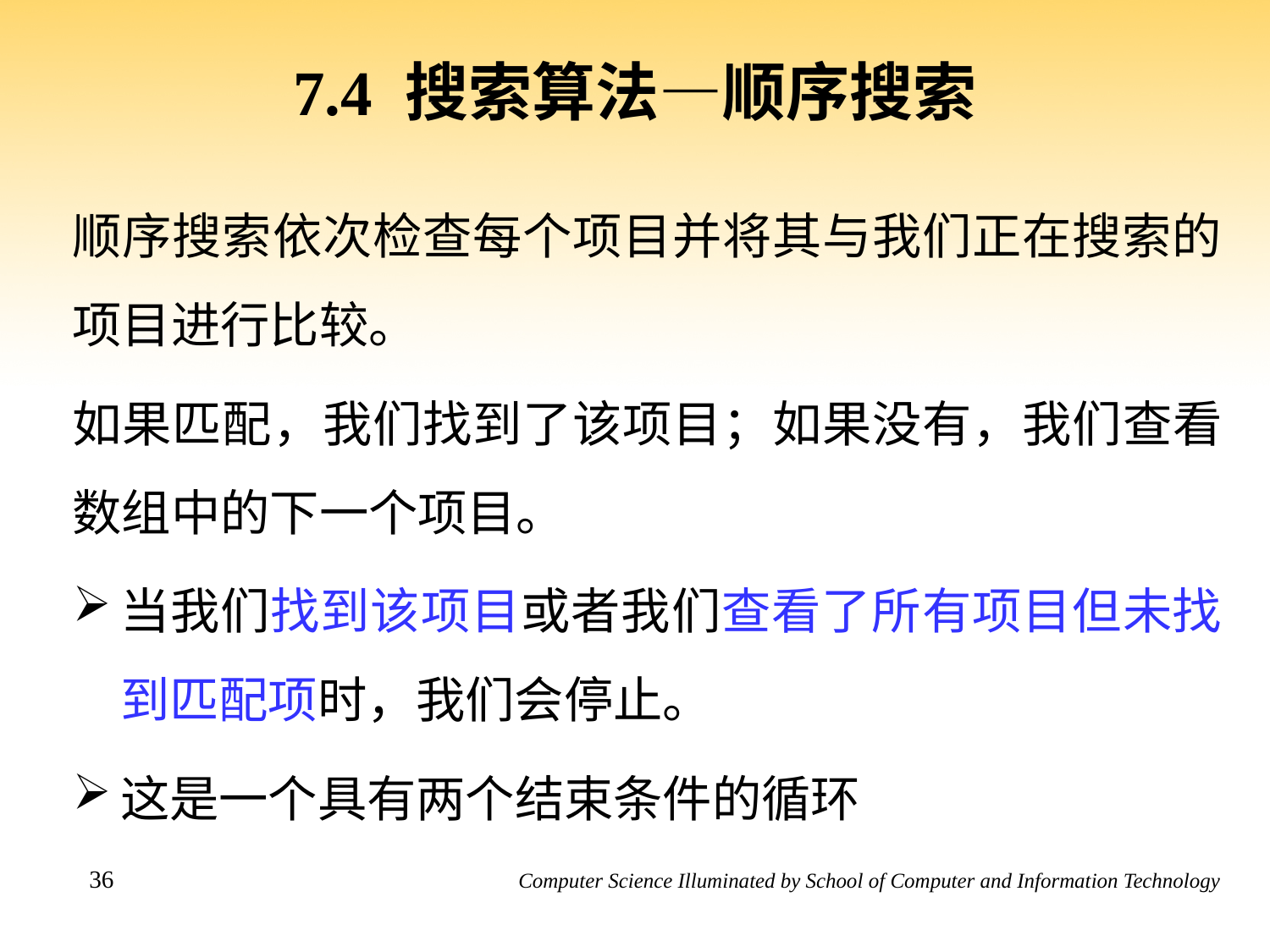

7.4 搜索算法—顺序搜索
顺序搜索依次检查每个项目并将其与我们正在搜索的项目进行比较。
如果匹配，我们找到了该项目；如果没有，我们查看数组中的下一个项目。
当我们找到该项目或者我们查看了所有项目但未找到匹配项时，我们会停止。
这是一个具有两个结束条件的循环
36